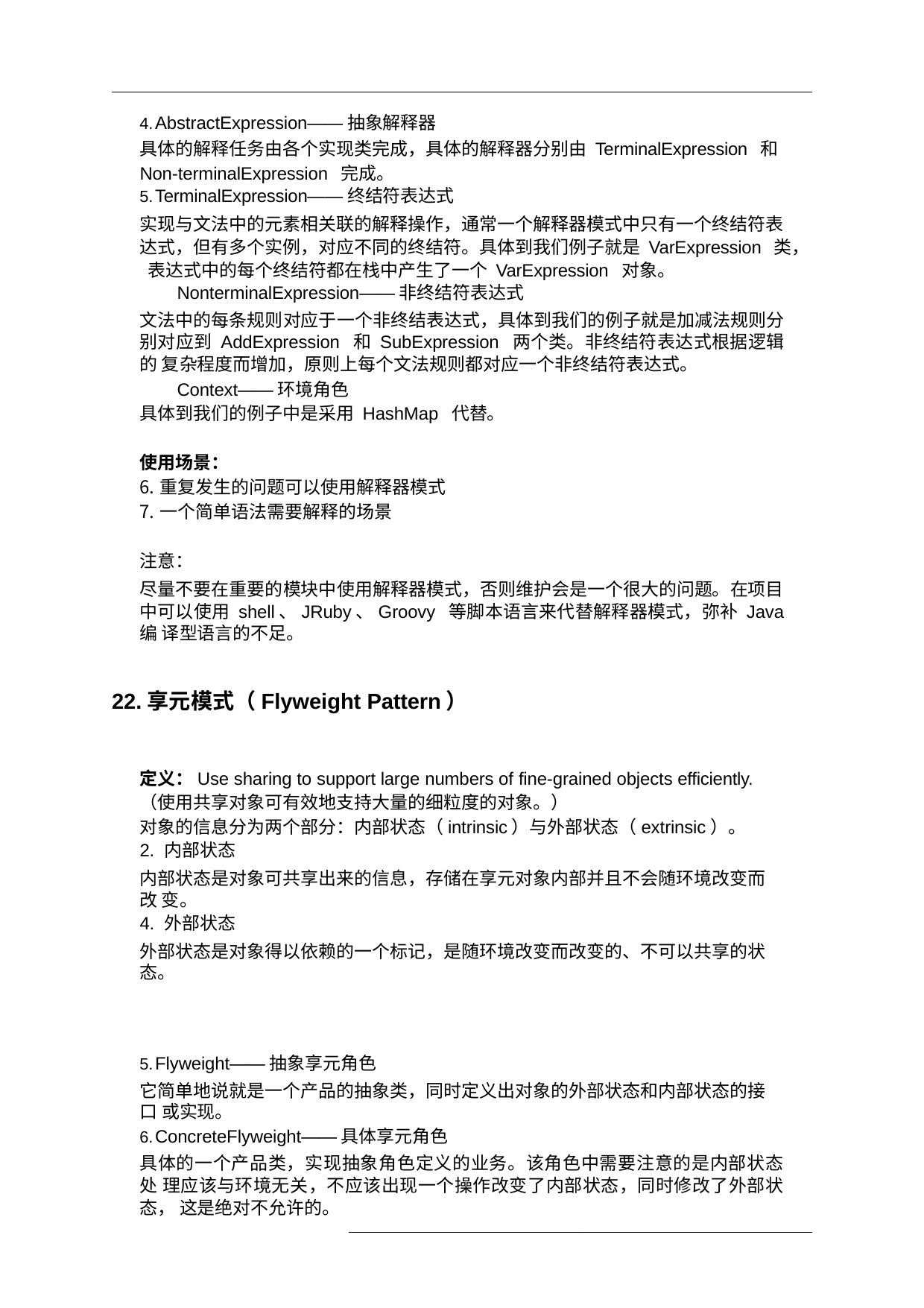

AbstractExpression——抽象解释器
具体的解释任务由各个实现类完成，具体的解释器分别由 TerminalExpression 和
Non-terminalExpression 完成。
TerminalExpression——终结符表达式
实现与文法中的元素相关联的解释操作，通常一个解释器模式中只有一个终结符表 达式，但有多个实例，对应不同的终结符。具体到我们例子就是 VarExpression 类，  表达式中的每个终结符都在栈中产生了一个 VarExpression 对象。
NonterminalExpression——非终结符表达式
文法中的每条规则对应于一个非终结表达式，具体到我们的例子就是加减法规则分 别对应到 AddExpression 和 SubExpression 两个类。非终结符表达式根据逻辑的 复杂程度而增加，原则上每个文法规则都对应一个非终结符表达式。
Context——环境角色
具体到我们的例子中是采用 HashMap 代替。

使用场景：
重复发生的问题可以使用解释器模式
一个简单语法需要解释的场景

注意：
尽量不要在重要的模块中使用解释器模式，否则维护会是一个很大的问题。在项目 中可以使用 shell、JRuby、Groovy 等脚本语言来代替解释器模式，弥补 Java 编 译型语言的不足。

22.享元模式（Flyweight Pattern）

定义：Use sharing to support large numbers of fine-grained objects efficiently.
（使用共享对象可有效地支持大量的细粒度的对象。）
对象的信息分为两个部分：内部状态（intrinsic）与外部状态（extrinsic）。
2. 内部状态
内部状态是对象可共享出来的信息，存储在享元对象内部并且不会随环境改变而改 变。
4. 外部状态
外部状态是对象得以依赖的一个标记，是随环境改变而改变的、不可以共享的状 态。
Flyweight——抽象享元角色
它简单地说就是一个产品的抽象类，同时定义出对象的外部状态和内部状态的接口 或实现。
ConcreteFlyweight——具体享元角色
具体的一个产品类，实现抽象角色定义的业务。该角色中需要注意的是内部状态处 理应该与环境无关，不应该出现一个操作改变了内部状态，同时修改了外部状态， 这是绝对不允许的。